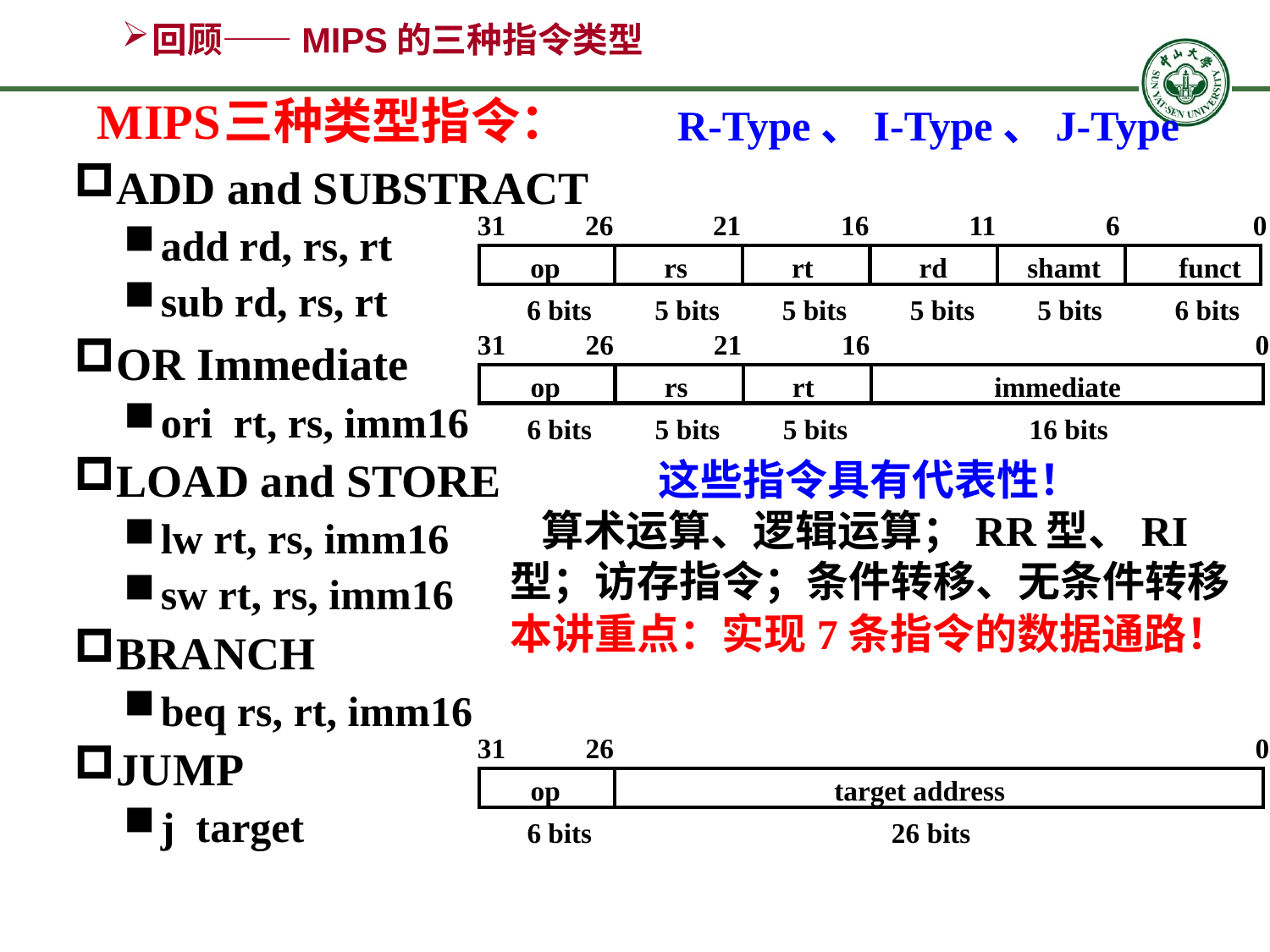

# 回顾——MIPS的三种指令类型
MIPS	三种类型指令：
R-Type、I-Type、J-Type
ADD and SUBSTRACT
add rd, rs, rt
sub rd, rs, rt
OR Immediate
ori  rt, rs, imm16
LOAD and STORE
lw rt, rs, imm16
sw rt, rs, imm16
BRANCH
beq rs, rt, imm16
JUMP
j  target
31
26
21
16
11
6
0
op

rs

rt

rd

shamt

funct

6 bits
5 bits
5 bits
5 bits
5 bits
6 bits
31
26
21
16
0
op

rs

rt

immediate

6 bits
5 bits
5 bits
16 bits
这些指令具有代表性！
算术运算、逻辑运算；RR型、RI型；访存指令；条件转移、无条件转移
本讲重点：实现7条指令的数据通路！
31
26
0
op

target address

6 bits
26 bits